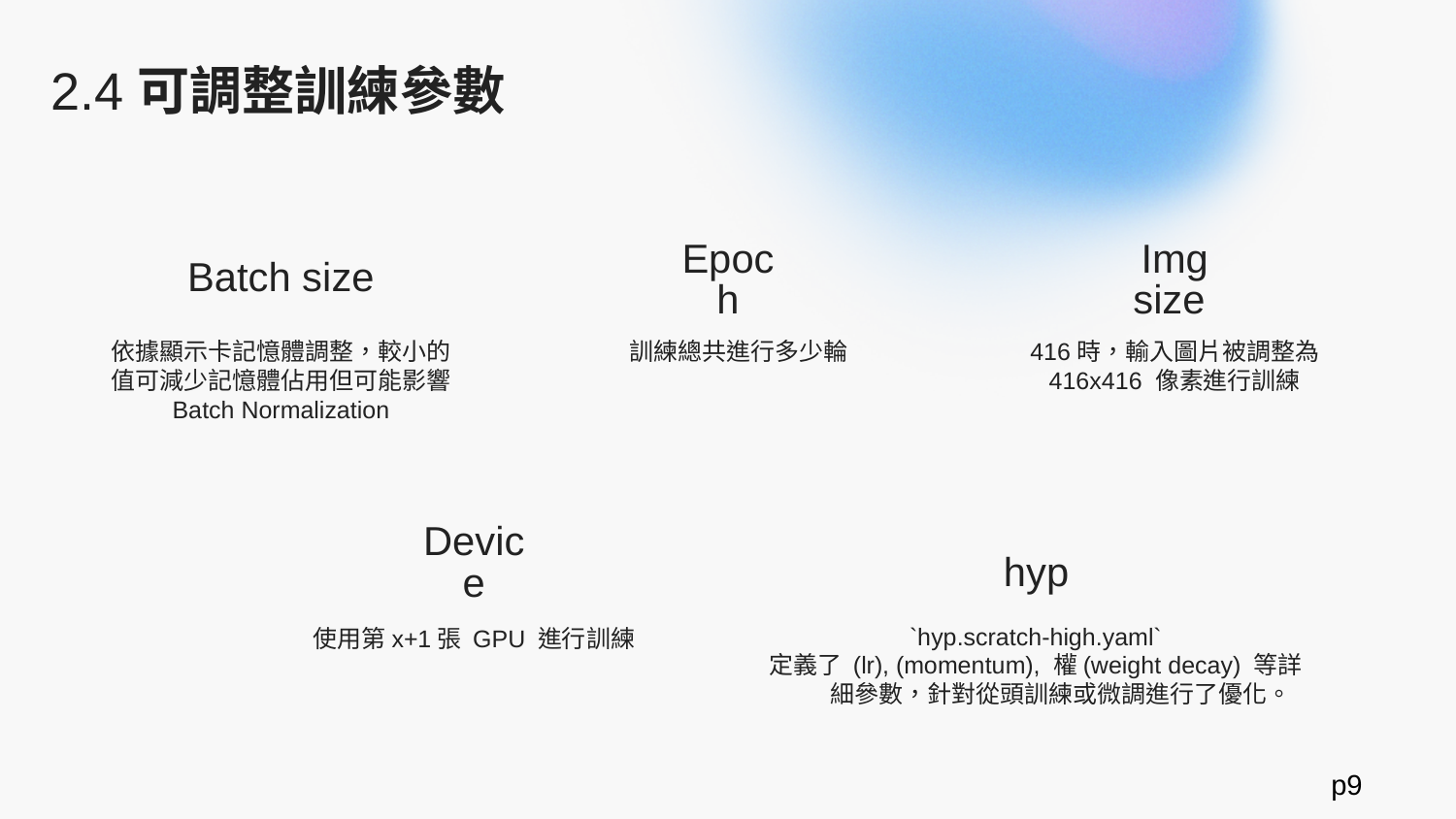

2.4可調整訓練參數
Batch size
Img size
Epoch
依據顯示卡記憶體調整，較小的值可減少記憶體佔用但可能影響 Batch Normalization
訓練總共進行多少輪
416時，輸入圖片被調整為 416x416 像素進行訓練
Device
hyp
`hyp.scratch-high.yaml`
定義了 (lr), (momentum), 權(weight decay) 等詳細參數，針對從頭訓練或微調進行了優化。
使用第x+1張 GPU 進行訓練
p9